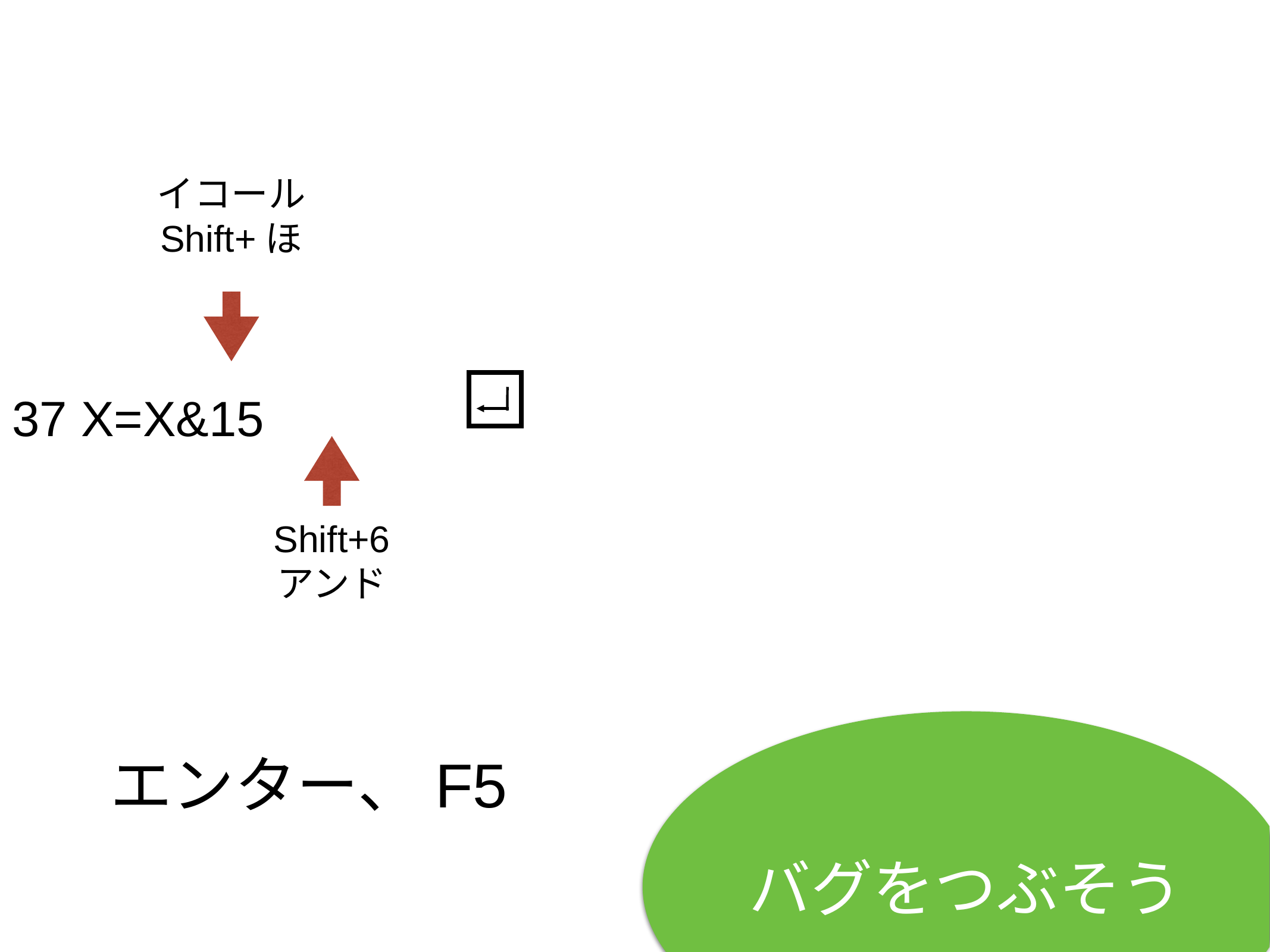

イコール
Shift+ほ

37 X=X&15

Shift+6
アンド
# エンター、F5
バグをつぶそう